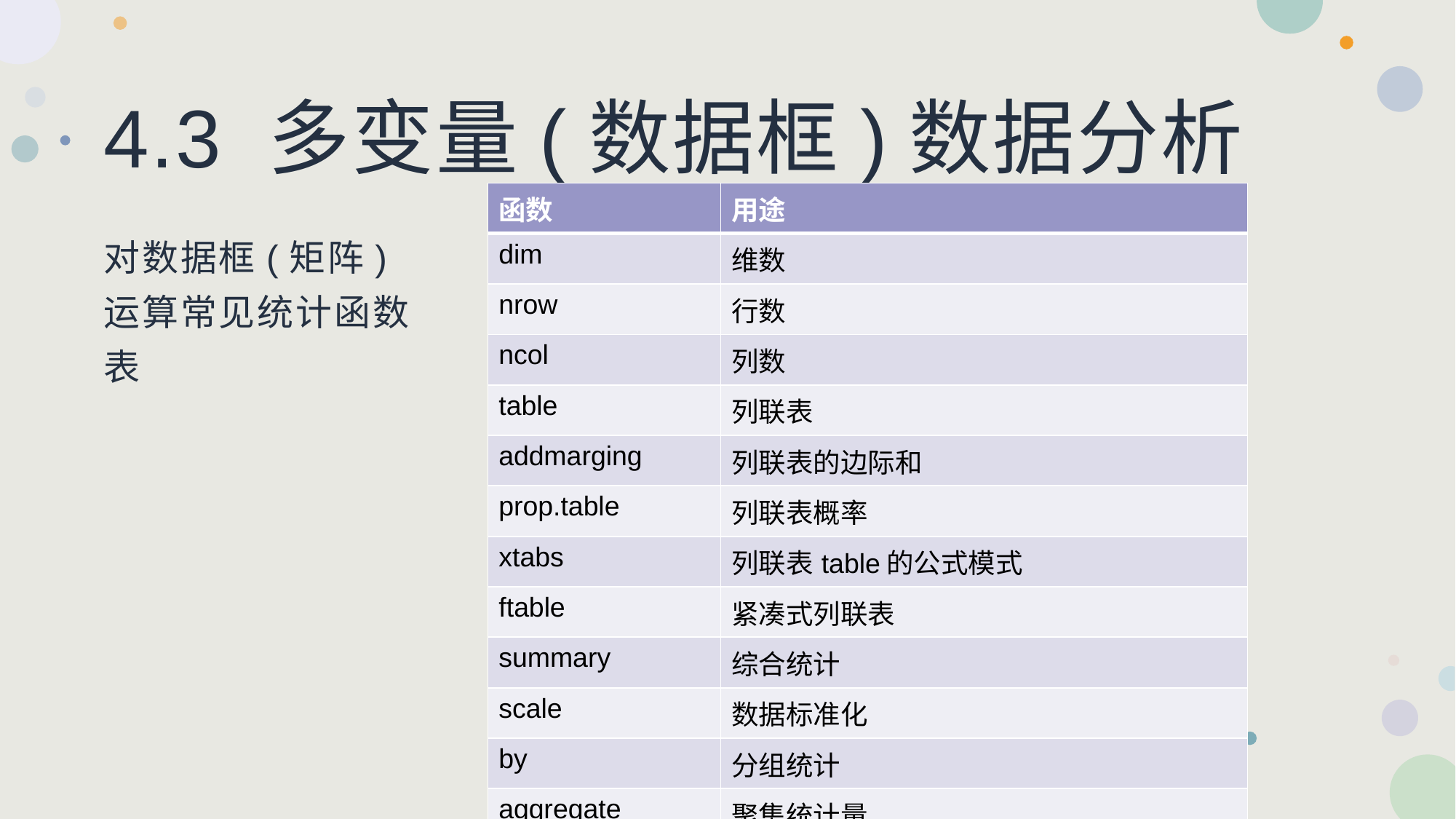

# 4.3 多变量(数据框)数据分析
| 函数 | 用途 |
| --- | --- |
| dim | 维数 |
| nrow | 行数 |
| ncol | 列数 |
| table | 列联表 |
| addmarging | 列联表的边际和 |
| prop.table | 列联表概率 |
| xtabs | 列联表table的公式模式 |
| ftable | 紧凑式列联表 |
| summary | 综合统计 |
| scale | 数据标准化 |
| by | 分组统计 |
| aggregate | 聚集统计量 |
| apply | 应用函数 |
对数据框(矩阵)运算常见统计函数表